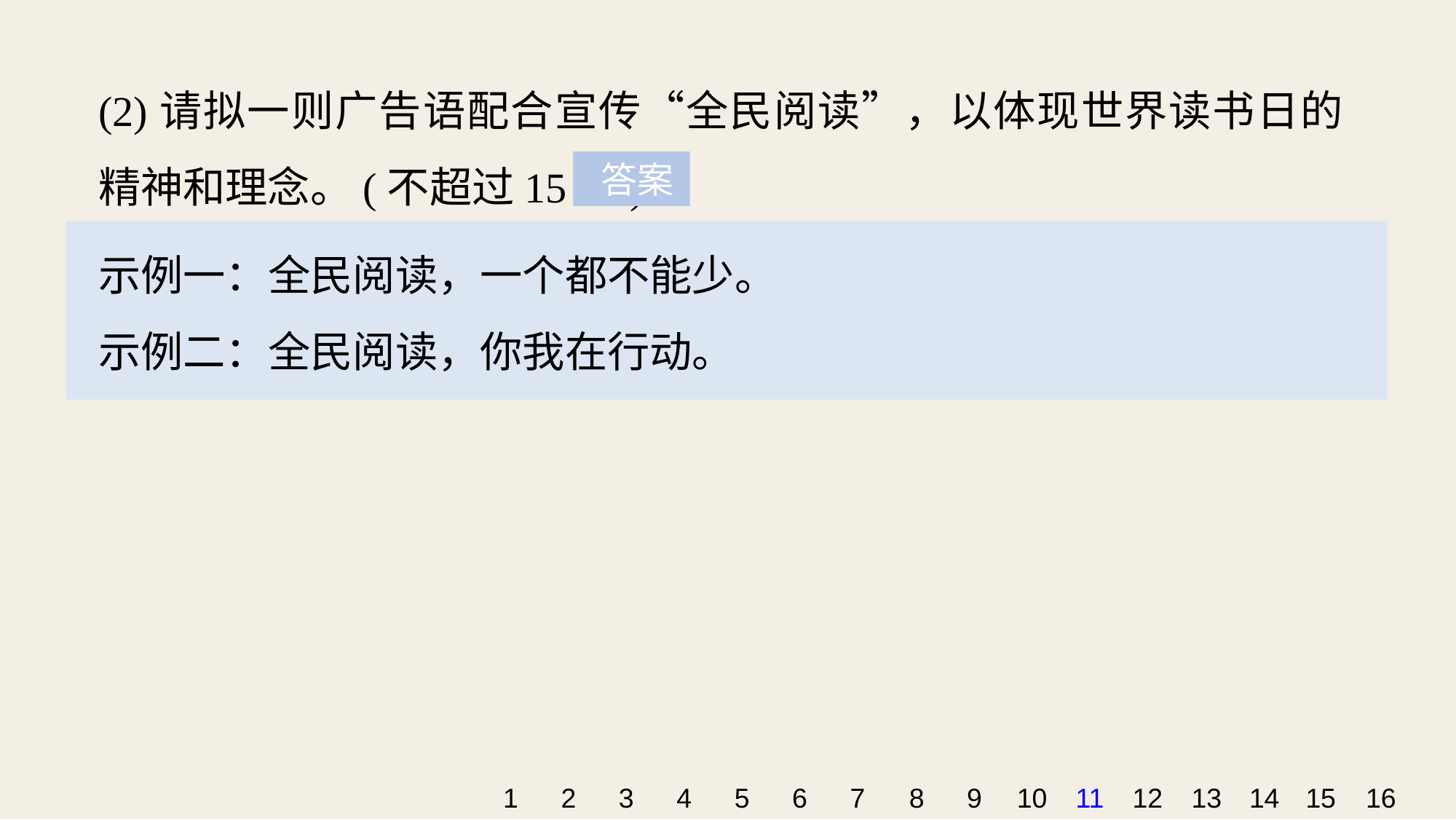

(2)请拟一则广告语配合宣传“全民阅读”，以体现世界读书日的精神和理念。(不超过15字)
 答案
示例一：全民阅读，一个都不能少。
示例二：全民阅读，你我在行动。

1
2
3
4
5
6
7
8
9
10
11
12
13
14
15
16